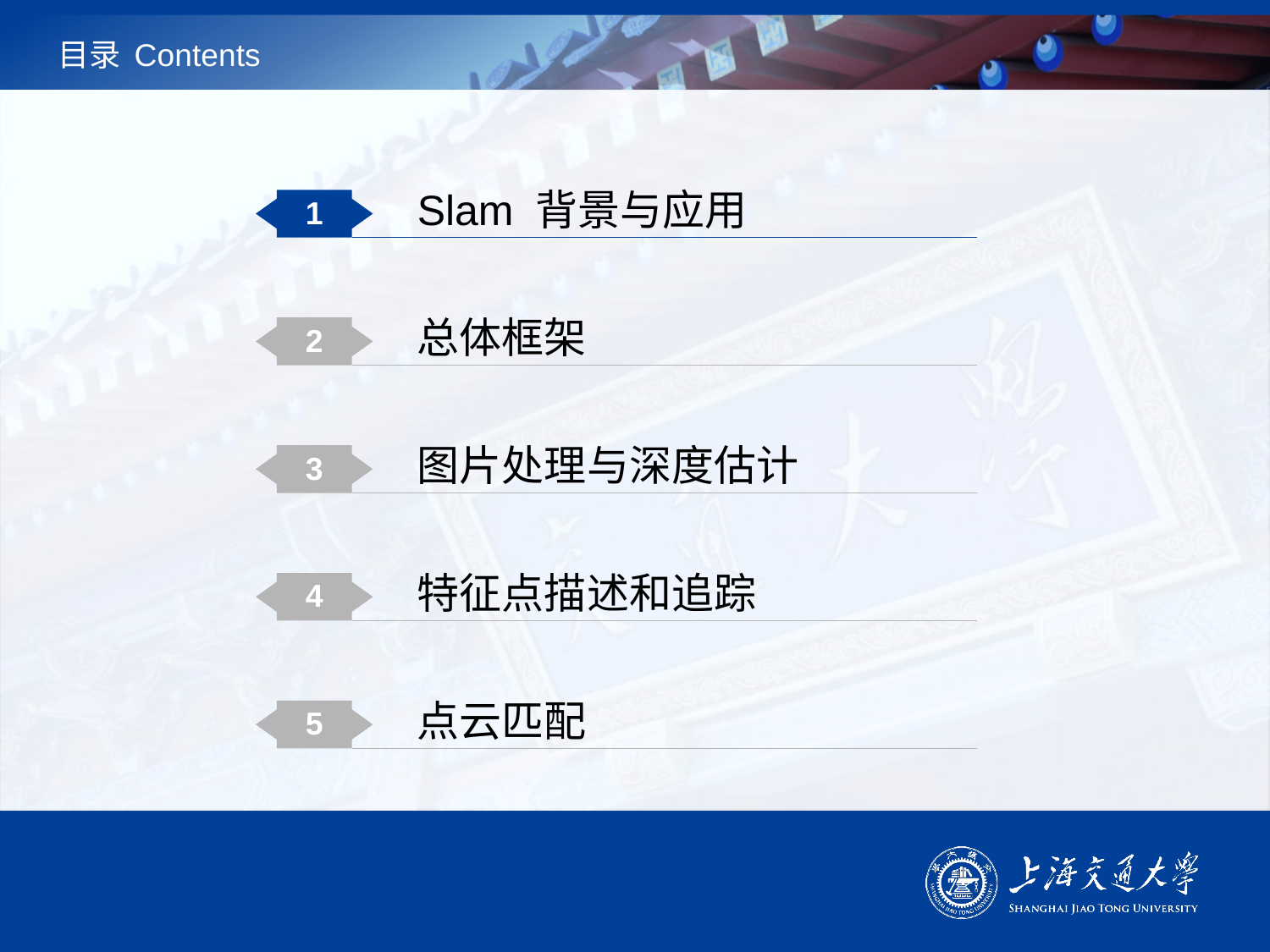

# 目录 Contents
Slam 背景与应用
1

总体框架
2

图片处理与深度估计
3

特征点描述和追踪
4

点云匹配
5